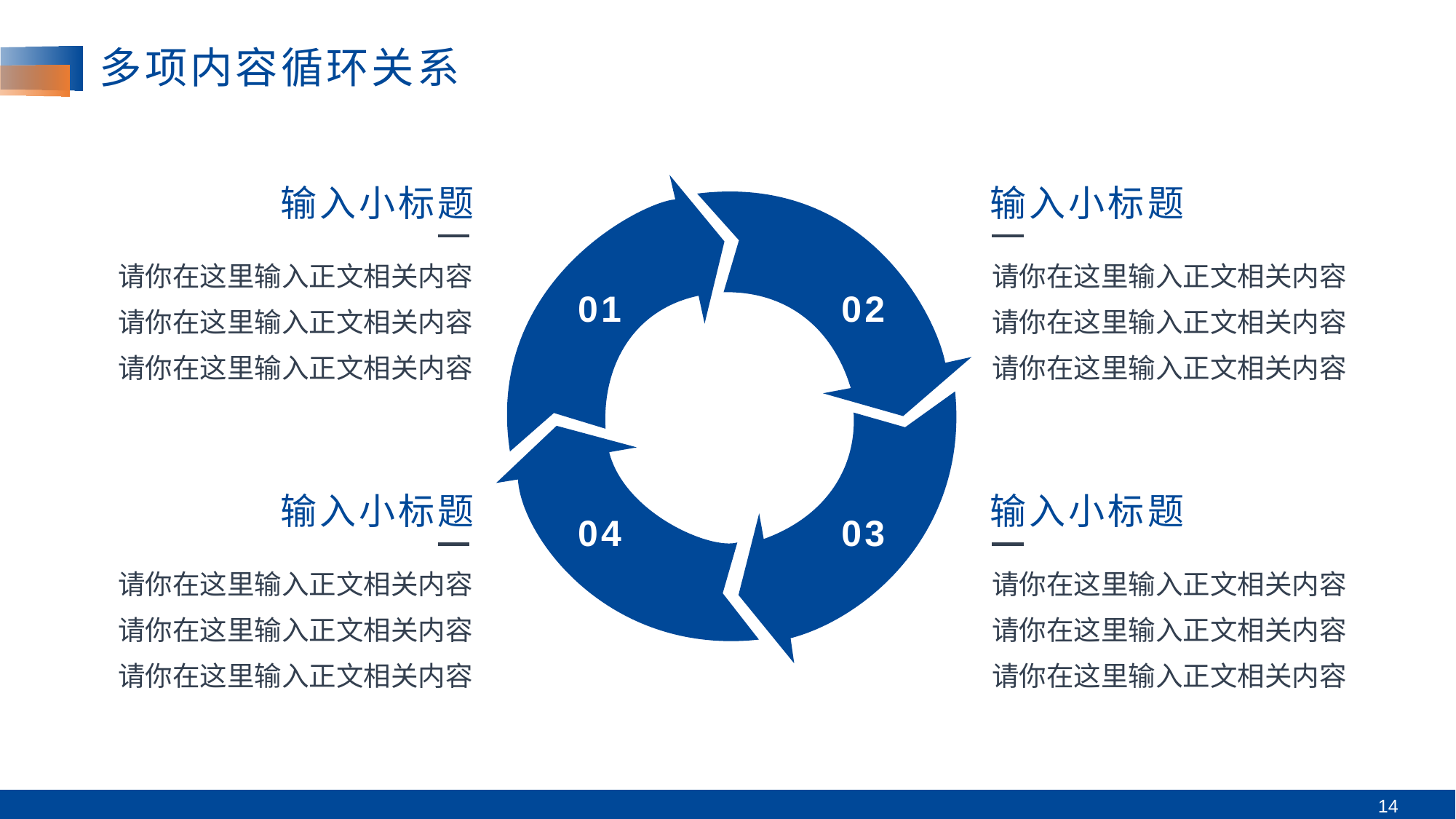

# 多项内容循环关系

输入小标题
输入小标题
请你在这里输入正文相关内容
请你在这里输入正文相关内容
请你在这里输入正文相关内容
请你在这里输入正文相关内容
请你在这里输入正文相关内容
请你在这里输入正文相关内容
01
02
输入小标题
输入小标题
04
03
请你在这里输入正文相关内容
请你在这里输入正文相关内容
请你在这里输入正文相关内容
请你在这里输入正文相关内容
请你在这里输入正文相关内容
请你在这里输入正文相关内容
14